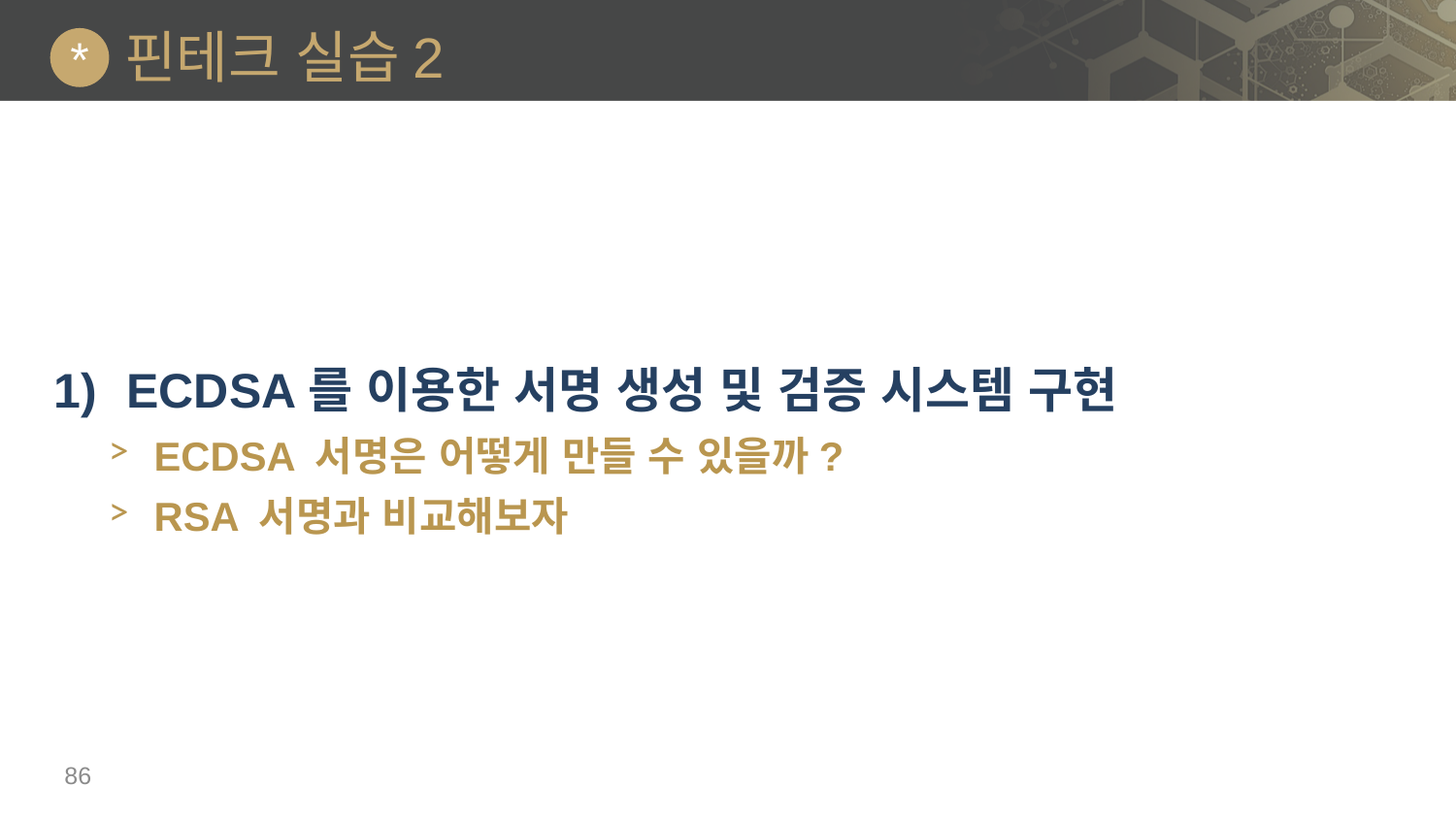

# 핀테크 실습2
*
ECDSA를 이용한 서명 생성 및 검증 시스템 구현
ECDSA 서명은 어떻게 만들 수 있을까?
RSA 서명과 비교해보자
86